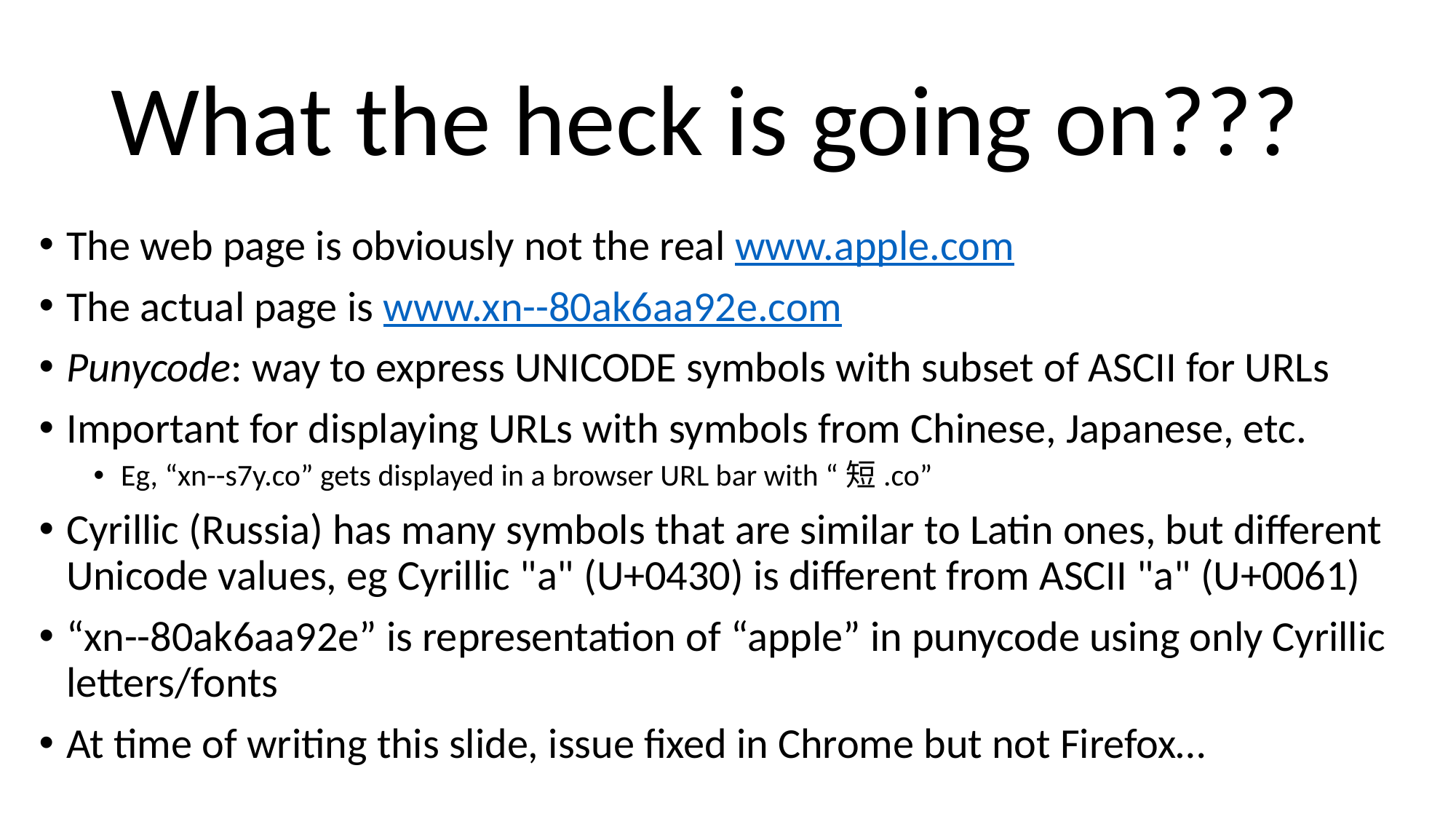

# What the heck is going on???
The web page is obviously not the real www.apple.com
The actual page is www.xn--80ak6aa92e.com
Punycode: way to express UNICODE symbols with subset of ASCII for URLs
Important for displaying URLs with symbols from Chinese, Japanese, etc.
Eg, “xn--s7y.co” gets displayed in a browser URL bar with “短.co”
Cyrillic (Russia) has many symbols that are similar to Latin ones, but different Unicode values, eg Cyrillic "а" (U+0430) is different from ASCII "a" (U+0061)
“xn--80ak6aa92e” is representation of “apple” in punycode using only Cyrillic letters/fonts
At time of writing this slide, issue fixed in Chrome but not Firefox…